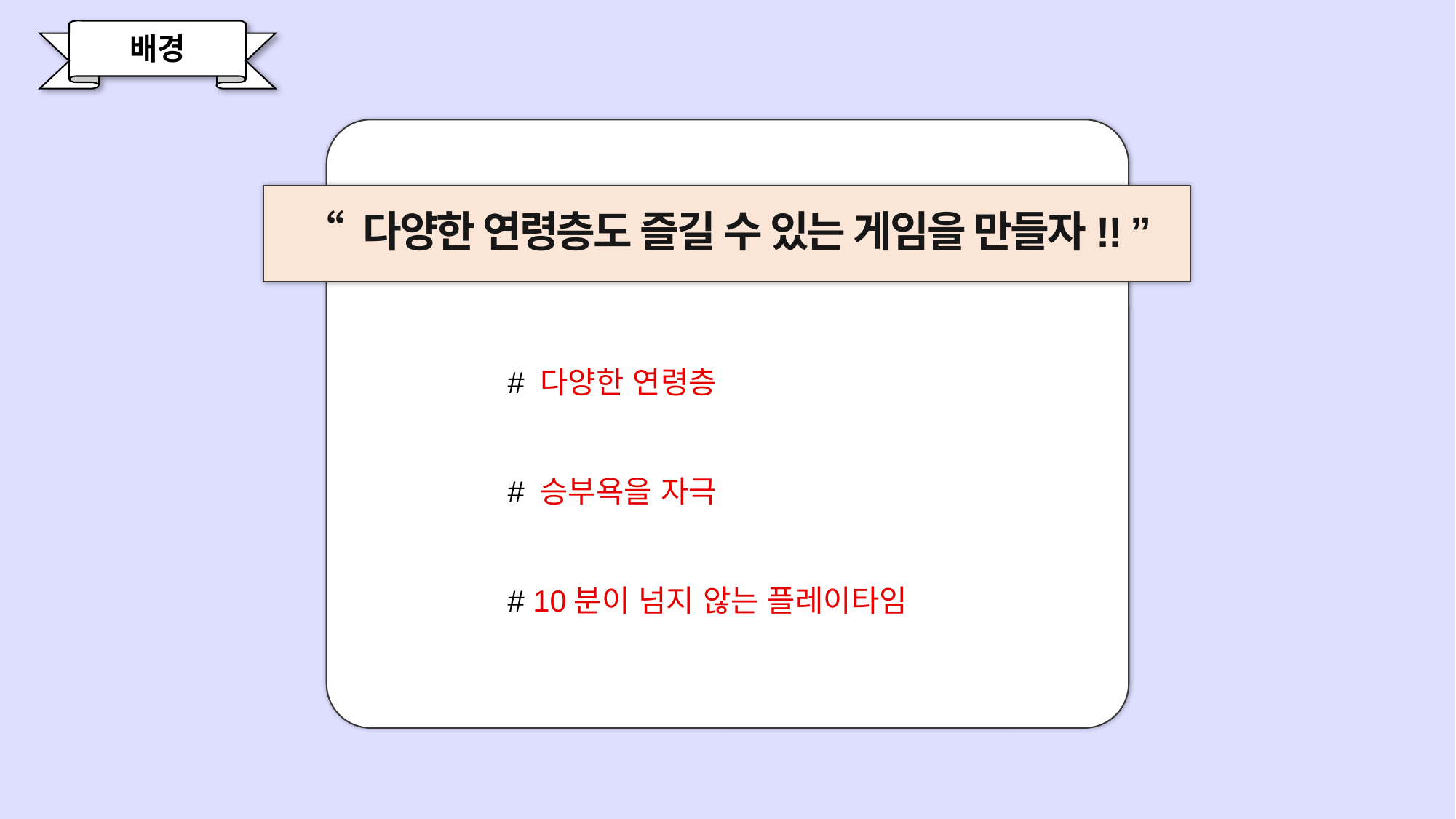

배경

“ 다양한 연령층도 즐길 수 있는 게임을 만들자!! ”
# 다양한 연령층

# 승부욕을 자극

# 10분이 넘지 않는 플레이타임